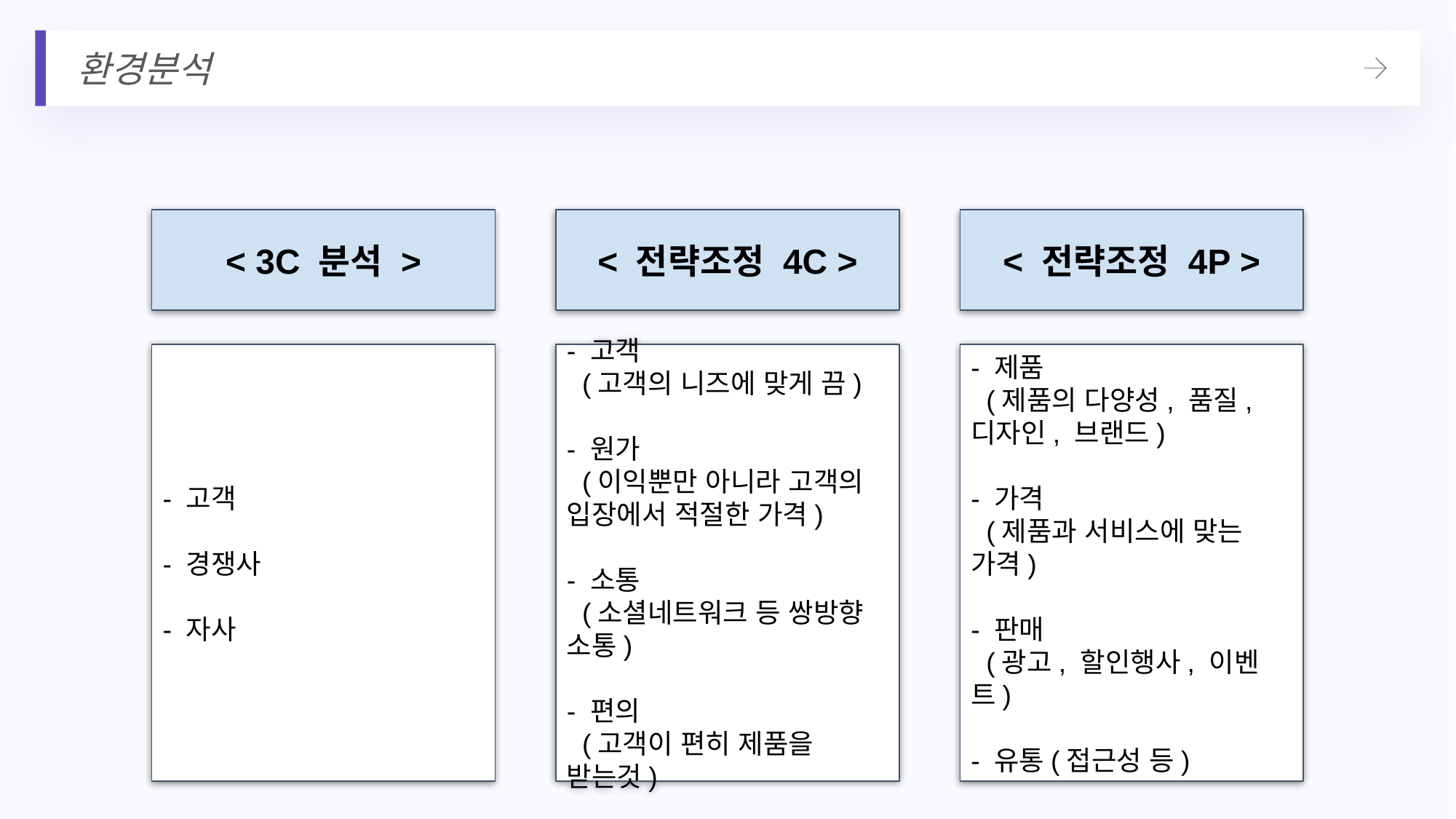

환경분석

< 3C 분석 >
< 전략조정 4C >
< 전략조정 4P >
- 고객

- 경쟁사

- 자사
- 고객
  (고객의 니즈에 맞게 끔)

- 원가
  (이익뿐만 아니라 고객의 입장에서 적절한 가격)

- 소통
  (소셜네트워크 등 쌍방향 소통)

- 편의
  (고객이 편히 제품을 받는것)
- 제품
  (제품의 다양성, 품질, 디자인, 브랜드)

- 가격
  (제품과 서비스에 맞는 가격)

- 판매
  (광고, 할인행사, 이벤트)

- 유통(접근성 등)